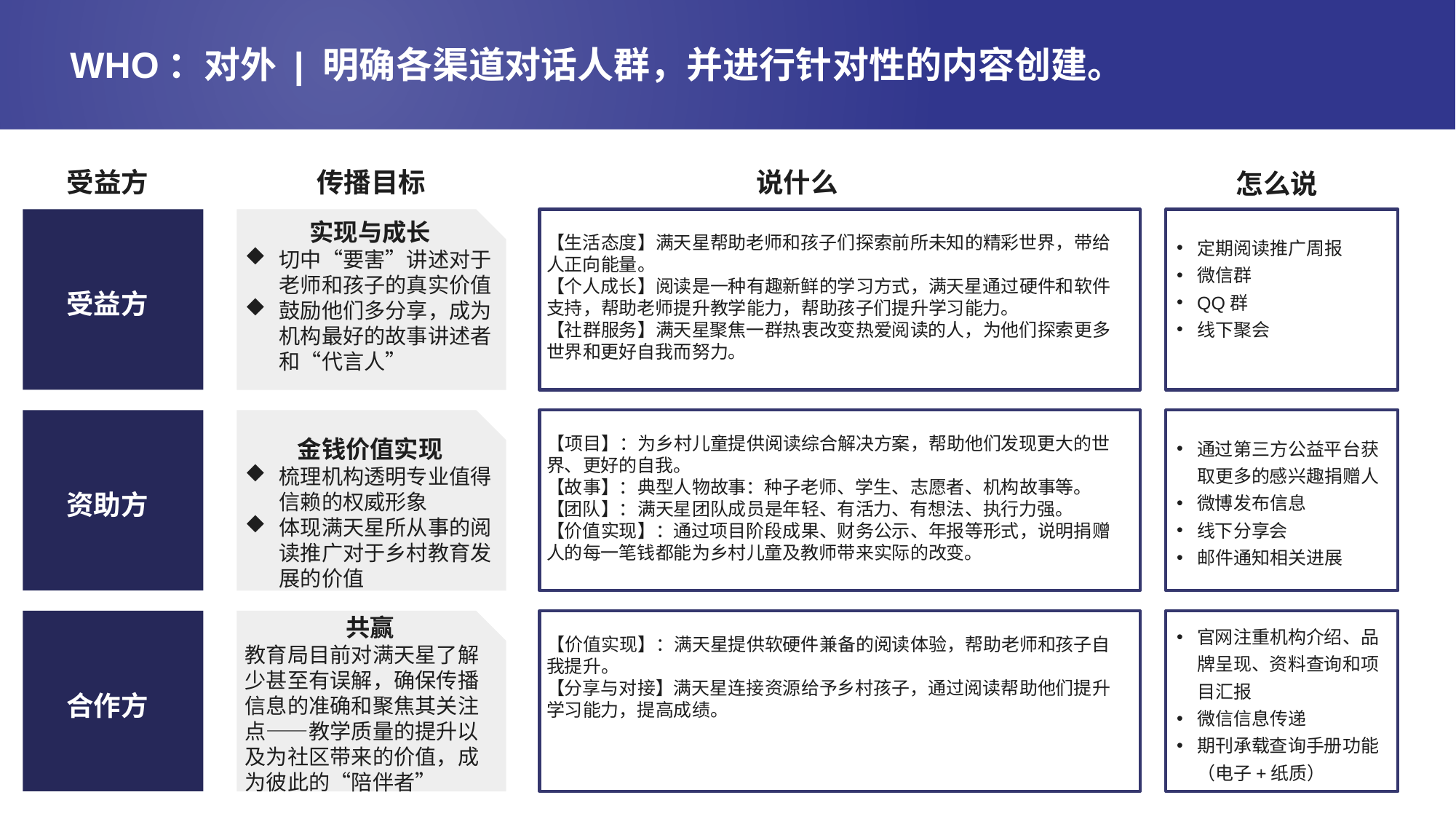

# WHO：对外 | 明确各渠道对话人群，并进行针对性的内容创建。
受益方
传播目标
说什么
怎么说

实现与成长
切中“要害”讲述对于老师和孩子的真实价值
鼓励他们多分享，成为机构最好的故事讲述者和“代言人”
定期阅读推广周报
微信群
QQ群
线下聚会
【生活态度】满天星帮助老师和孩子们探索前所未知的精彩世界，带给人正向能量。
【个人成长】阅读是一种有趣新鲜的学习方式，满天星通过硬件和软件支持，帮助老师提升教学能力，帮助孩子们提升学习能力。
【社群服务】满天星聚焦一群热衷改变热爱阅读的人，为他们探索更多世界和更好自我而努力。
受益方

通过第三方公益平台获取更多的感兴趣捐赠人
微博发布信息
线下分享会
邮件通知相关进展
【项目】：为乡村儿童提供阅读综合解决方案，帮助他们发现更大的世界、更好的自我。
【故事】：典型人物故事：种子老师、学生、志愿者、机构故事等。
【团队】：满天星团队成员是年轻、有活力、有想法、执行力强。
【价值实现】：通过项目阶段成果、财务公示、年报等形式，说明捐赠人的每一笔钱都能为乡村儿童及教师带来实际的改变。
金钱价值实现
梳理机构透明专业值得信赖的权威形象
体现满天星所从事的阅读推广对于乡村教育发展的价值
资助方
共赢
教育局目前对满天星了解少甚至有误解，确保传播信息的准确和聚焦其关注点——教学质量的提升以及为社区带来的价值，成为彼此的“陪伴者”

官网注重机构介绍、品牌呈现、资料查询和项目汇报
微信信息传递
期刊承载查询手册功能（电子+纸质）
【价值实现】：满天星提供软硬件兼备的阅读体验，帮助老师和孩子自我提升。
【分享与对接】满天星连接资源给予乡村孩子，通过阅读帮助他们提升学习能力，提高成绩。
合作方